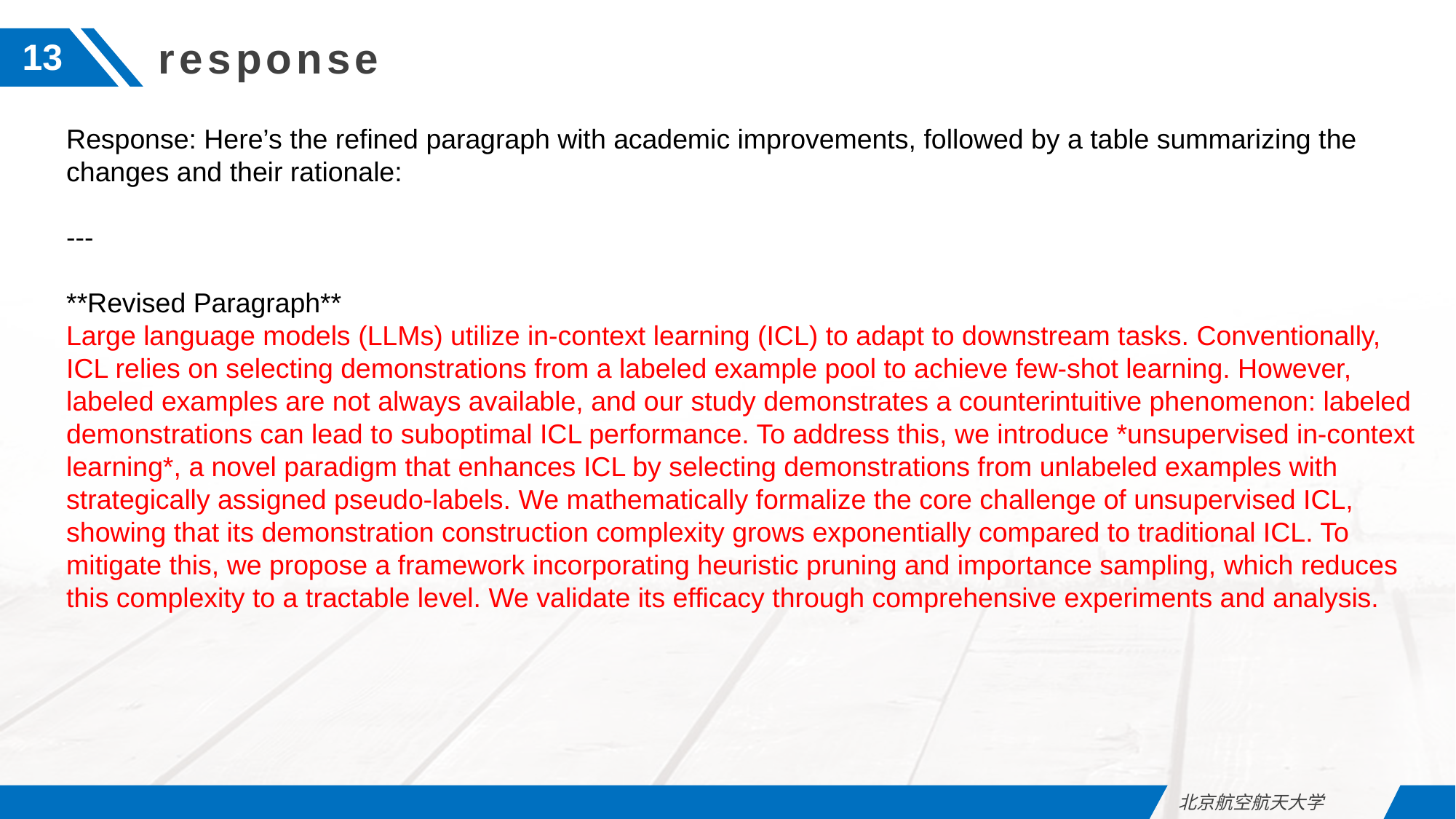

response

13

Response: Here’s the refined paragraph with academic improvements, followed by a table summarizing the changes and their rationale:

---

**Revised Paragraph**
Large language models (LLMs) utilize in-context learning (ICL) to adapt to downstream tasks. Conventionally, ICL relies on selecting demonstrations from a labeled example pool to achieve few-shot learning. However, labeled examples are not always available, and our study demonstrates a counterintuitive phenomenon: labeled demonstrations can lead to suboptimal ICL performance. To address this, we introduce *unsupervised in-context learning*, a novel paradigm that enhances ICL by selecting demonstrations from unlabeled examples with strategically assigned pseudo-labels. We mathematically formalize the core challenge of unsupervised ICL, showing that its demonstration construction complexity grows exponentially compared to traditional ICL. To mitigate this, we propose a framework incorporating heuristic pruning and importance sampling, which reduces this complexity to a tractable level. We validate its efficacy through comprehensive experiments and analysis.

北京航空航天大学